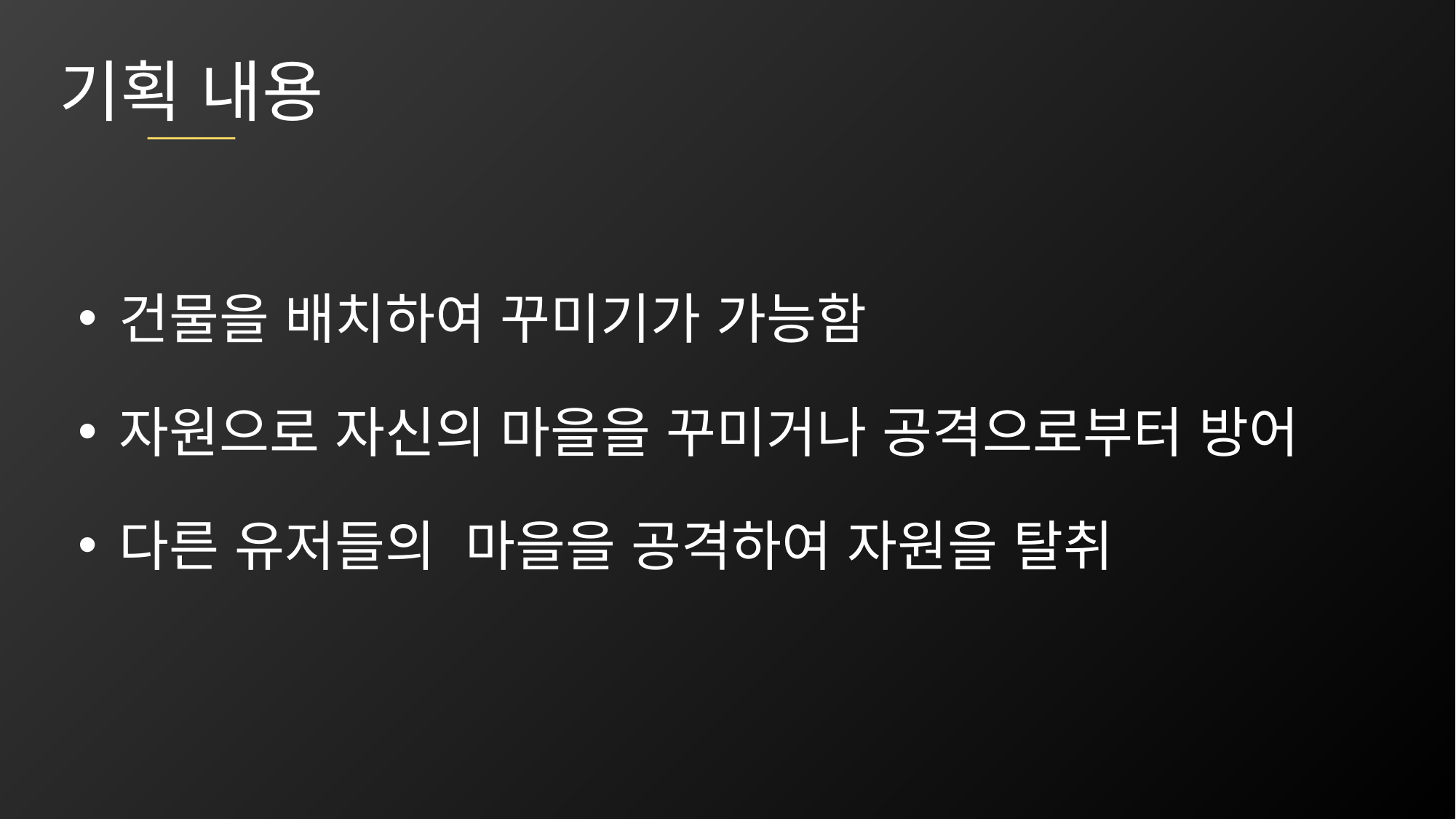

기획 내용
건물을 배치하여 꾸미기가 가능함
자원으로 자신의 마을을 꾸미거나 공격으로부터 방어
다른 유저들의  마을을 공격하여 자원을 탈취